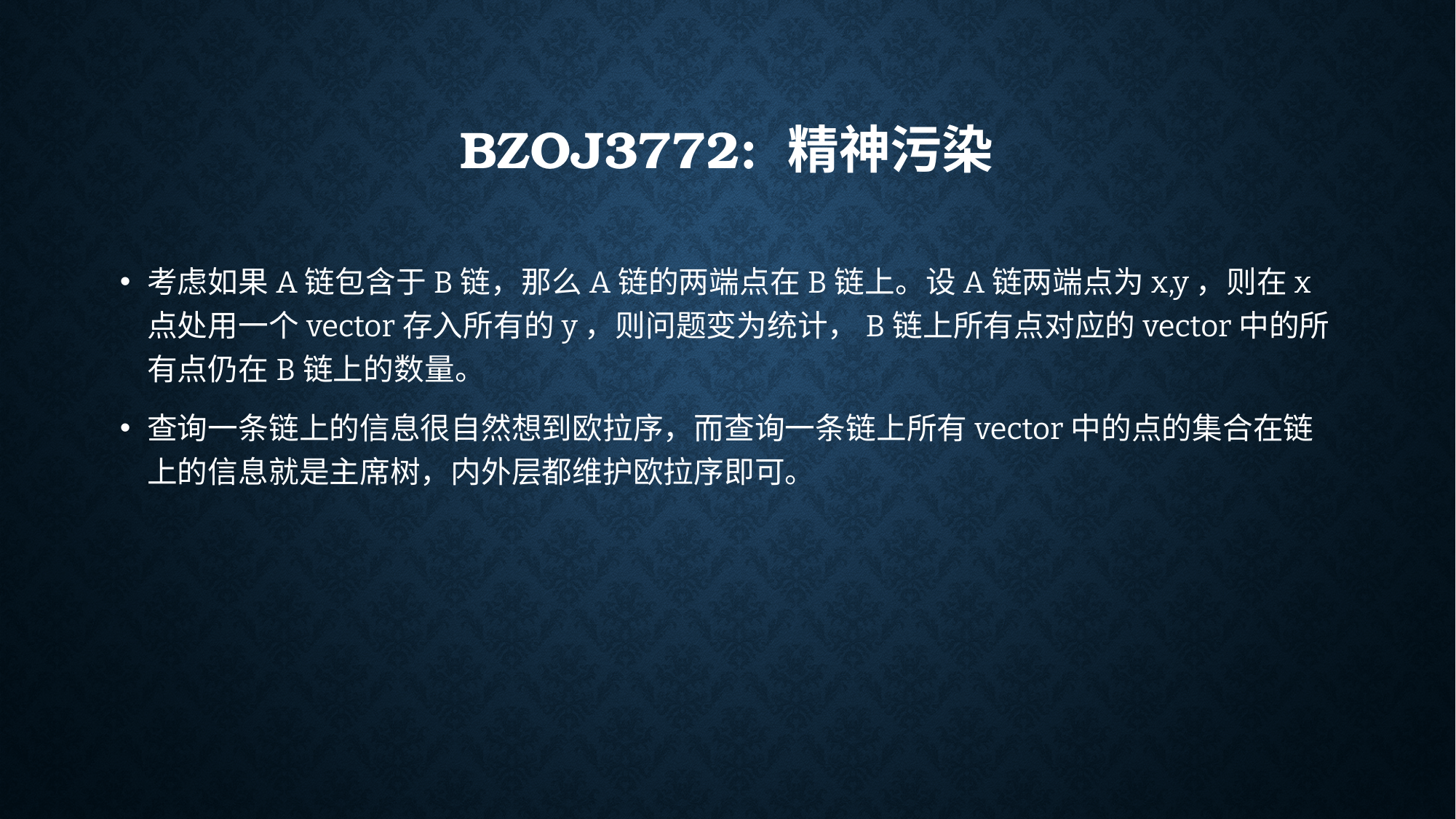

# BZOJ3772: 精神污染
考虑如果A链包含于B链，那么A链的两端点在B链上。设A链两端点为x,y，则在x点处用一个vector存入所有的y，则问题变为统计，B链上所有点对应的vector中的所有点仍在B链上的数量。
查询一条链上的信息很自然想到欧拉序，而查询一条链上所有vector中的点的集合在链上的信息就是主席树，内外层都维护欧拉序即可。